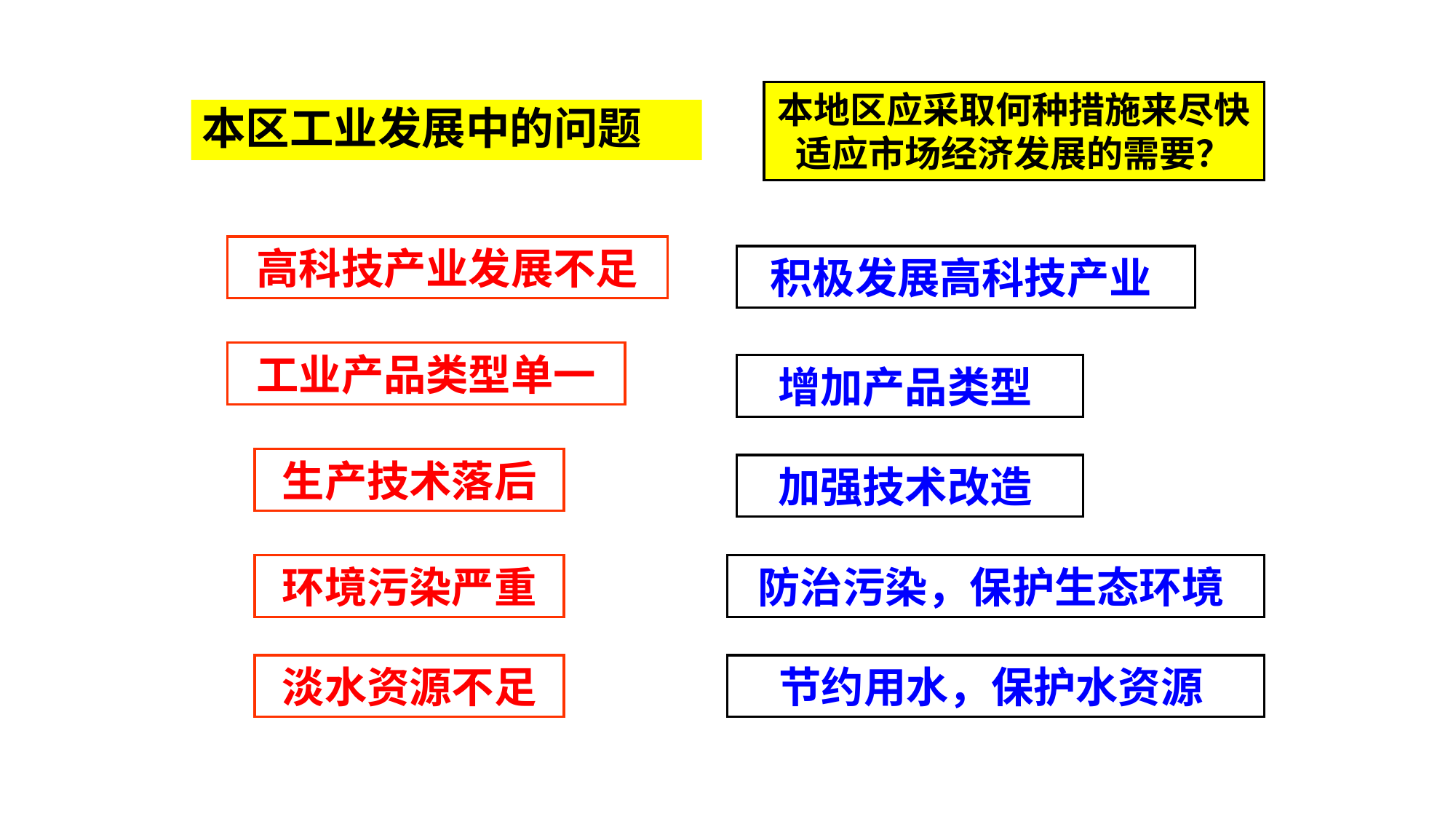

本地区应采取何种措施来尽快适应市场经济发展的需要？
本区工业发展中的问题
高科技产业发展不足
积极发展高科技产业
工业产品类型单一
增加产品类型
生产技术落后
加强技术改造
环境污染严重
防治污染，保护生态环境
淡水资源不足
节约用水，保护水资源